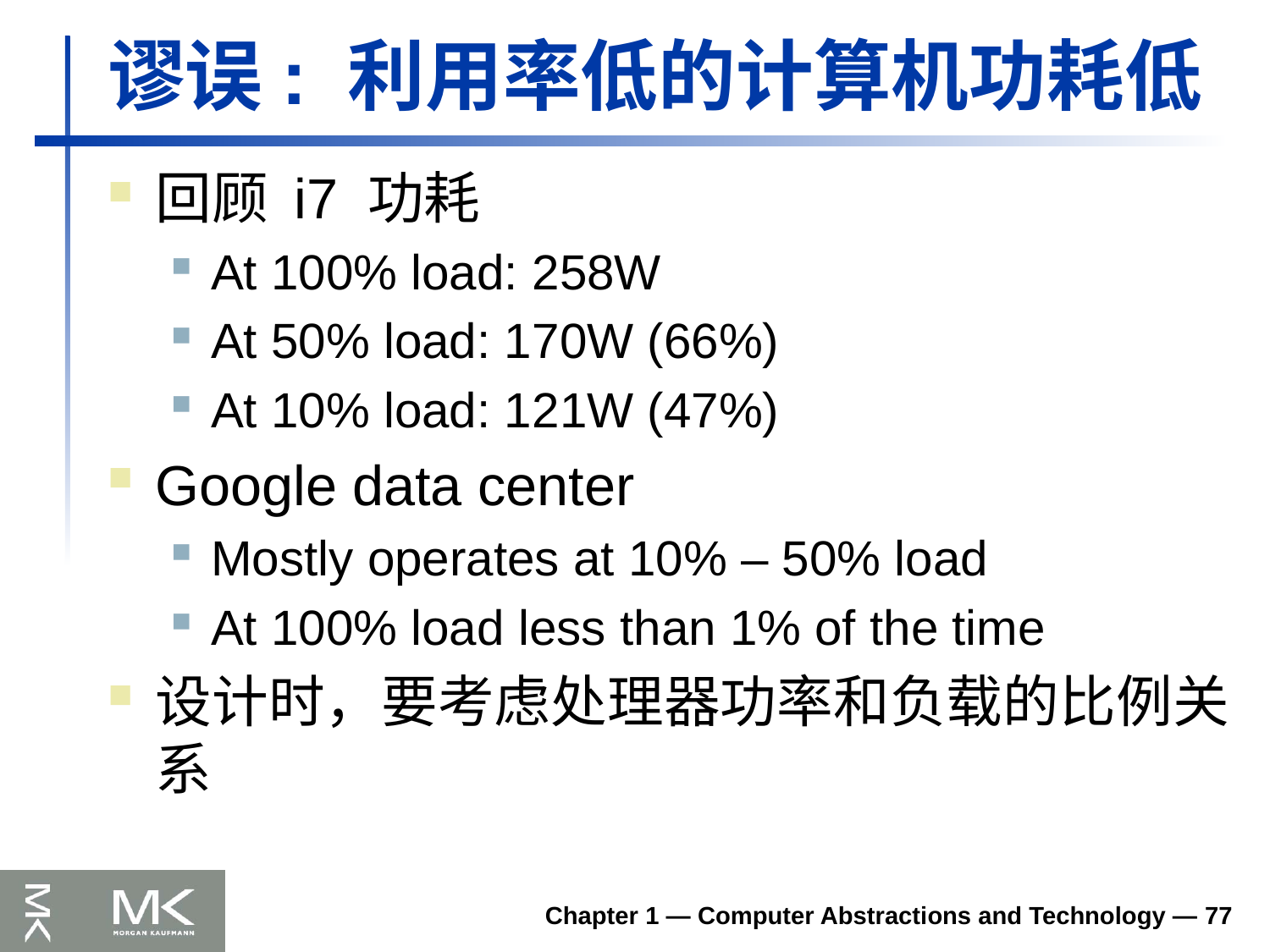

# 谬误: 利用率低的计算机功耗低
回顾 i7 功耗
At 100% load: 258W
At 50% load: 170W (66%)
At 10% load: 121W (47%)
Google data center
Mostly operates at 10% – 50% load
At 100% load less than 1% of the time
设计时，要考虑处理器功率和负载的比例关系
Chapter 1 — Computer Abstractions and Technology — 77